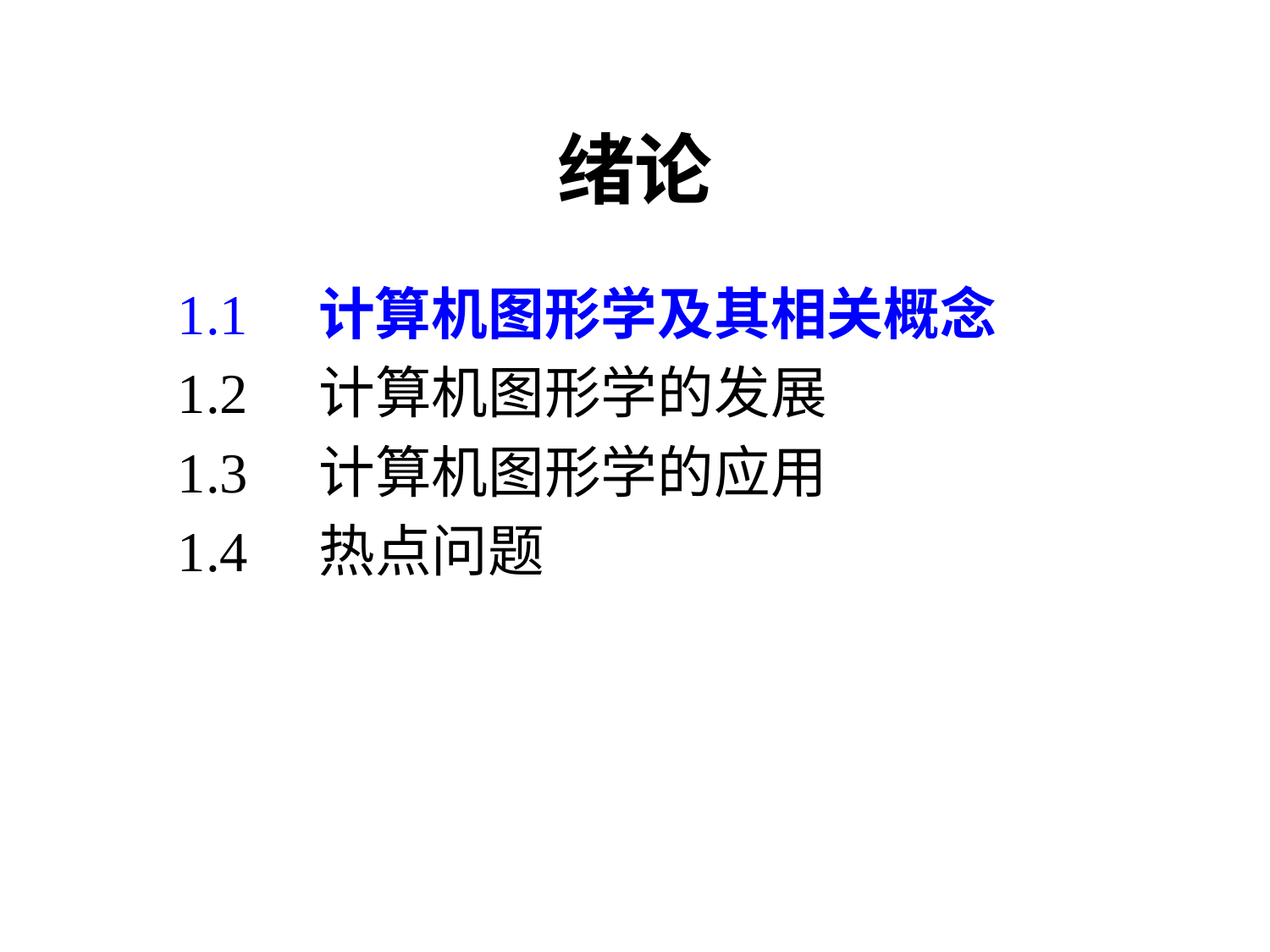

# 绪论
1.1　计算机图形学及其相关概念
1.2　计算机图形学的发展
1.3　计算机图形学的应用
1.4    热点问题